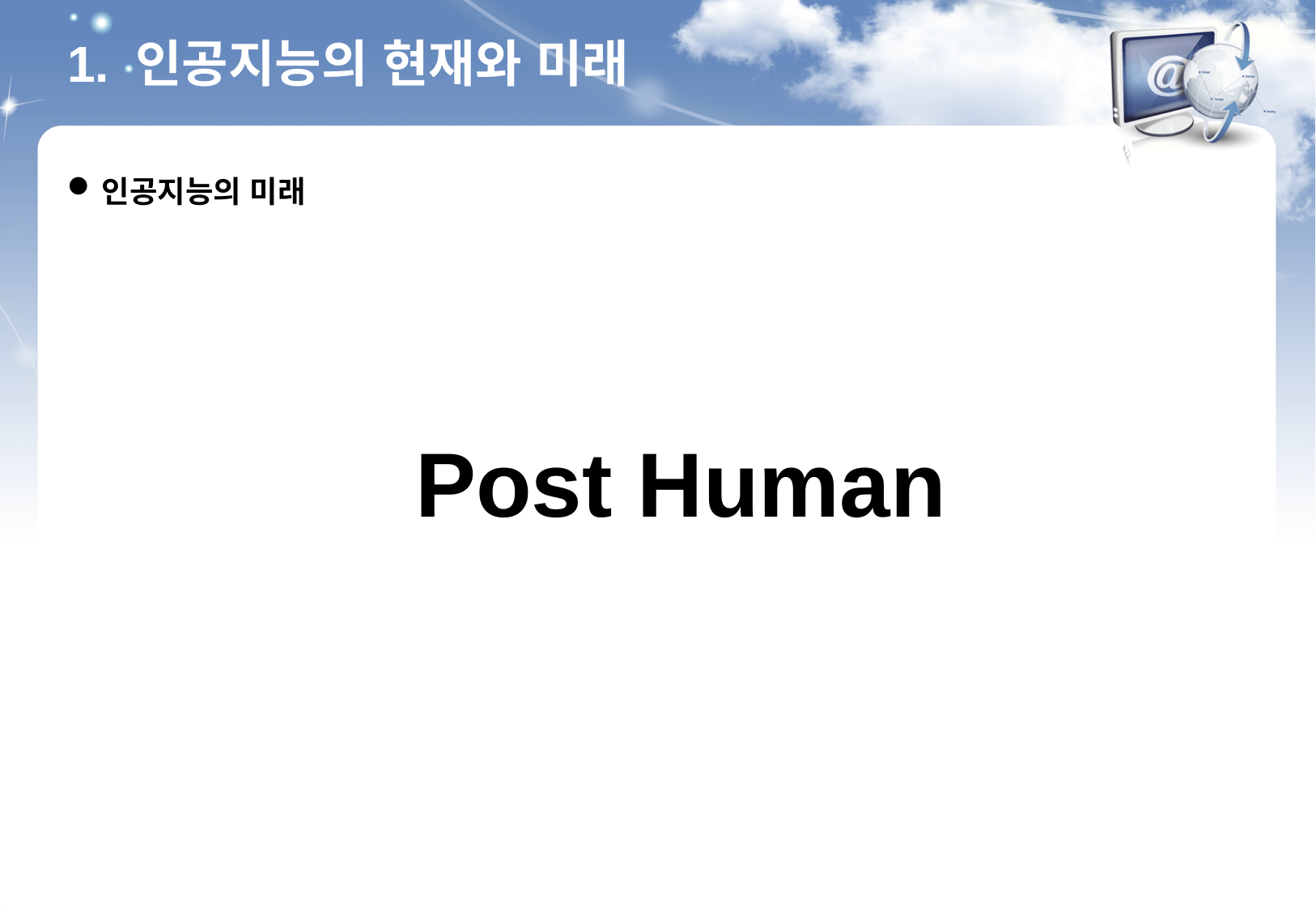

1. 인공지능의 현재와 미래
인공지능의 미래
Post Human